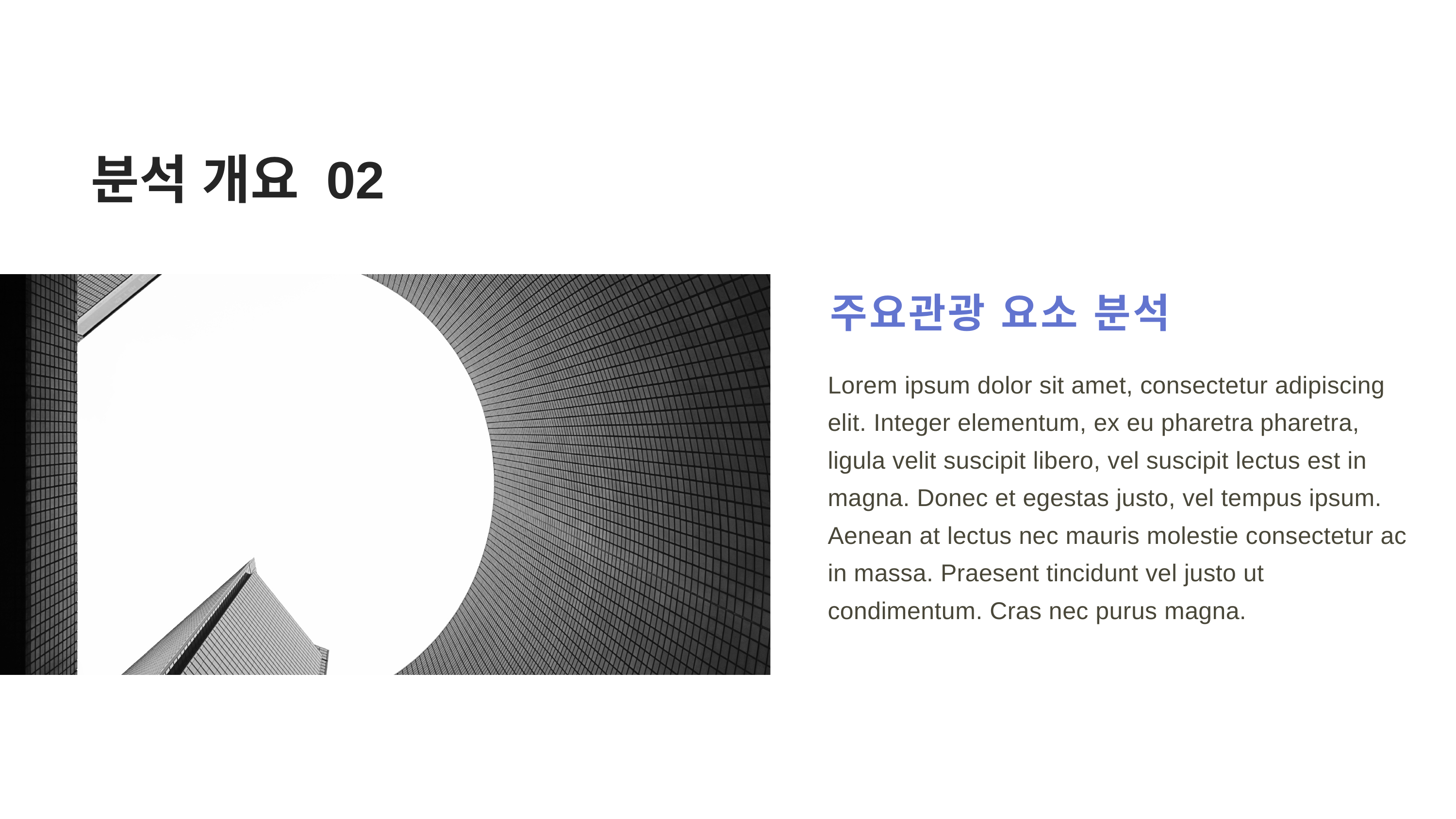

분석 개요 02

주요관광 요소 분석
Lorem ipsum dolor sit amet, consectetur adipiscing elit. Integer elementum, ex eu pharetra pharetra, ligula velit suscipit libero, vel suscipit lectus est in magna. Donec et egestas justo, vel tempus ipsum. Aenean at lectus nec mauris molestie consectetur ac in massa. Praesent tincidunt vel justo ut condimentum. Cras nec purus magna.